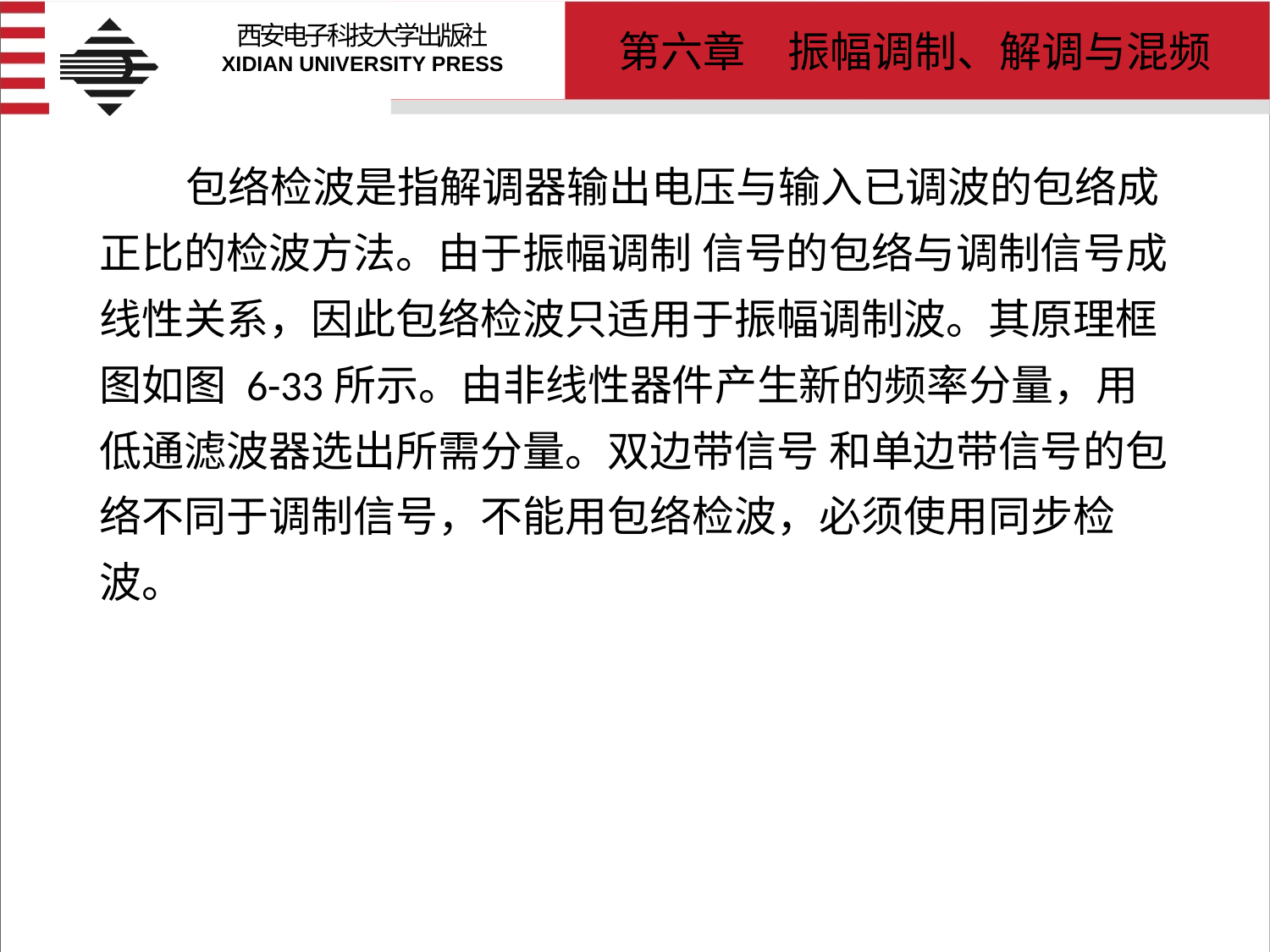

# 包络检波是指解调器输出电压与输入已调波的包络成正比的检波方法。由于振幅调制 信号的包络与调制信号成线性关系，因此包络检波只适用于振幅调制波。其原理框图如图 6-33所示。由非线性器件产生新的频率分量，用低通滤波器选出所需分量。双边带信号 和单边带信号的包络不同于调制信号，不能用包络检波，必须使用同步检波。